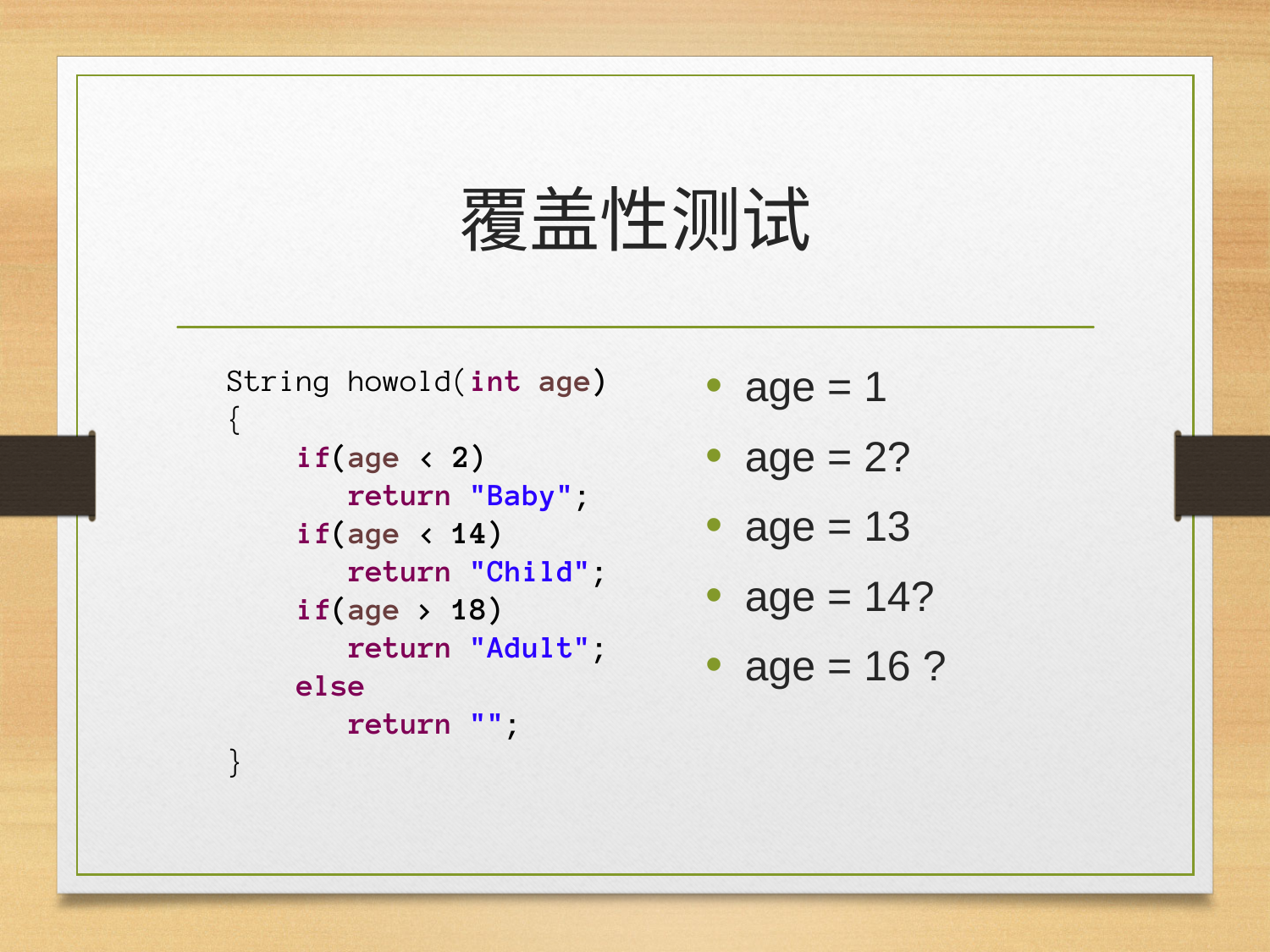

# 覆盖性测试
String howold(int age)
{
    if(age < 2)
       return "Baby";
    if(age < 14)
       return "Child";
    if(age > 18)
       return "Adult";
    else
       return "";
}
age = 1
age = 2?
age = 13
age = 14?
age = 16 ?